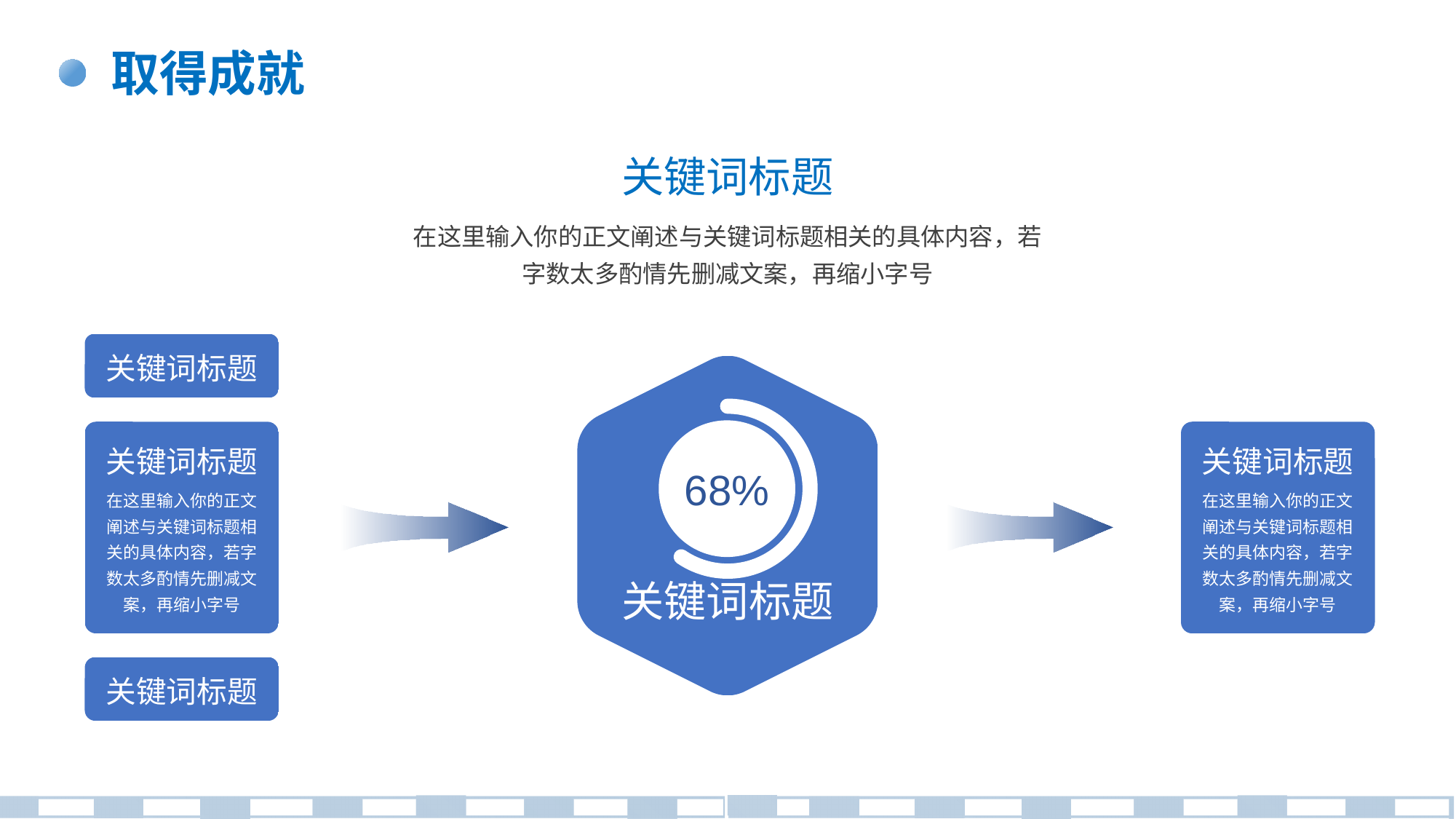

# 取得成就
关键词标题
在这里输入你的正文阐述与关键词标题相关的具体内容，若字数太多酌情先删减文案，再缩小字号

关键词标题

68%

关键词标题
关键词标题

在这里输入你的正文阐述与关键词标题相关的具体内容，若字数太多酌情先删减文案，再缩小字号
在这里输入你的正文阐述与关键词标题相关的具体内容，若字数太多酌情先删减文案，再缩小字号
关键词标题

关键词标题